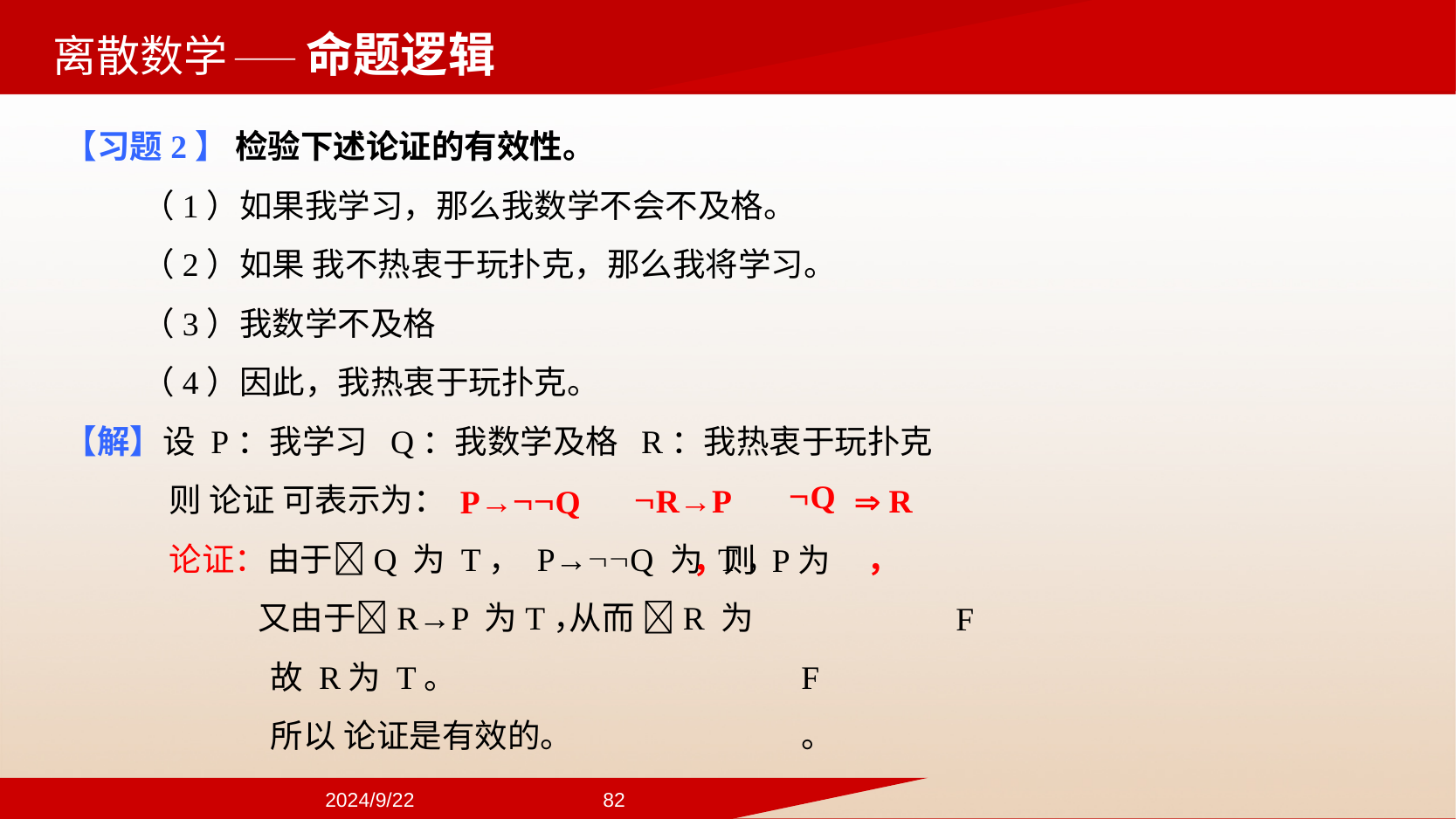

——命题逻辑
【习题2】 检验下述论证的有效性。
（1）如果我学习，那么我数学不会不及格。
（2）如果 我不热衷于玩扑克，那么我将学习。
（3）我数学不及格
（4）因此，我热衷于玩扑克。
【解】设 P：我学习  Q：我数学及格  R：我热衷于玩扑克
             则 论证 可表示为：
             论证：由于¬Q 为 T， P→¬¬Q 为 T，
                         又由于¬R→P 为T，
故 R为 T。
所以 论证是有效的。
¬Q
⇒ R
¬R→P，
P→¬¬Q，
则 P为 F
从而 ¬R 为 F。
2024/9/22
82